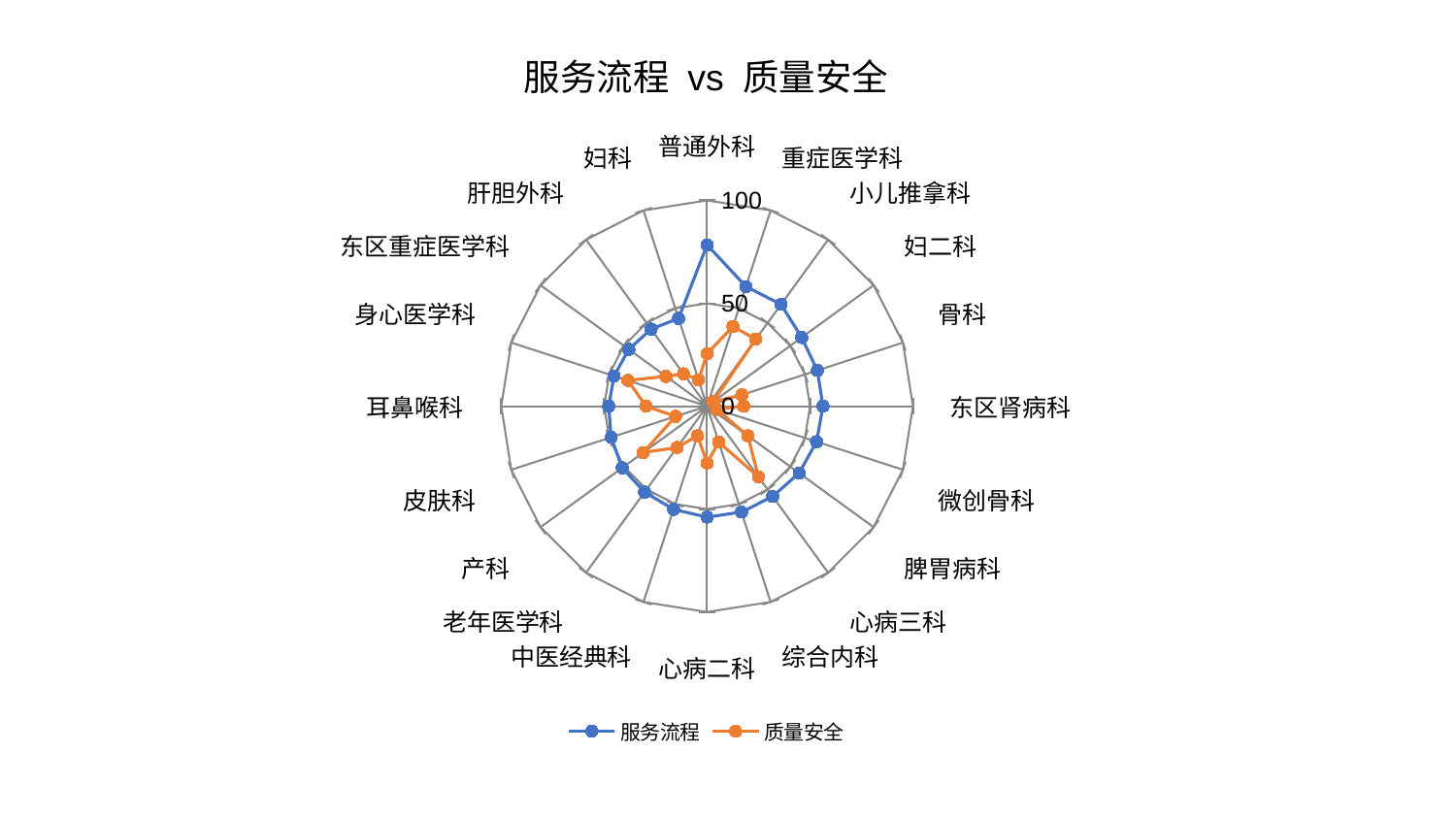

### Chart: 服务流程 vs 质量安全

| Category | 服务流程 | 质量安全 |
|---|---|---|
| 普通外科 | 78.39145071439467 | 25.542933943757085 |
| 重症医学科 | 61.14123518853105 | 40.697185534923634 |
| 小儿推拿科 | 61.123687123795385 | 40.27424241058168 |
| 妇二科 | 56.79928856687887 | 3.6783326476914313 |
| 骨科 | 56.30894346167187 | 17.74146649550746 |
| 东区肾病科 | 56.29593280940472 | 17.794192479808874 |
| 微创骨科 | 55.926260687669455 | 4.966493239583192 |
| 脾胃病科 | 55.29266115111769 | 24.488273704691803 |
| 心病三科 | 54.204801119382125 | 42.395273362357734 |
| 综合内科 | 54.12017139755789 | 18.35742127377258 |
| 心病二科 | 53.906501473462534 | 27.67068311274114 |
| 中医经典科 | 52.721572352263436 | 15.121663181676166 |
| 老年医学科 | 51.6235085853677 | 24.831798350109658 |
| 产科 | 50.971111593137834 | 38.34965613311685 |
| 皮肤科 | 49.009932364080605 | 16.075518449114075 |
| 耳鼻喉科 | 47.79297608612322 | 29.65828656214915 |
| 身心医学科 | 47.53637022351755 | 40.46371799532683 |
| 东区重症医学科 | 47.00031119387123 | 24.681001204242385 |
| 肝胆外科 | 46.295136921343186 | 19.468614838891174 |
| 妇科 | 44.85552380514751 | 13.475118371427849 |
45